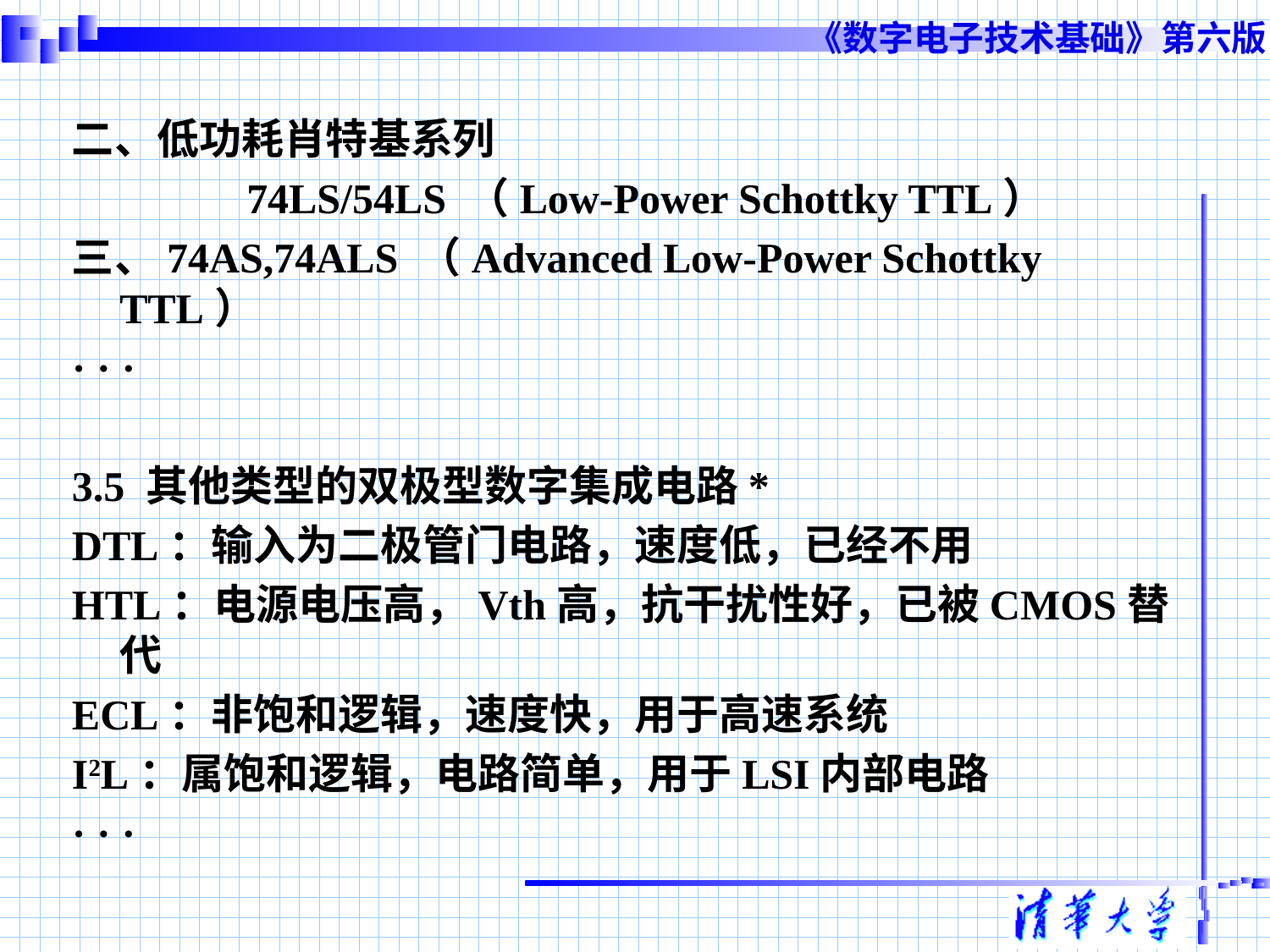

二、低功耗肖特基系列
		74LS/54LS （Low-Power Schottky TTL）
三、74AS,74ALS （Advanced Low-Power Schottky TTL）
· · ·

3.5 其他类型的双极型数字集成电路*
DTL：输入为二极管门电路，速度低，已经不用
HTL：电源电压高，Vth高，抗干扰性好，已被CMOS替代
ECL：非饱和逻辑，速度快，用于高速系统
I2L：属饱和逻辑，电路简单，用于LSI内部电路
· · ·